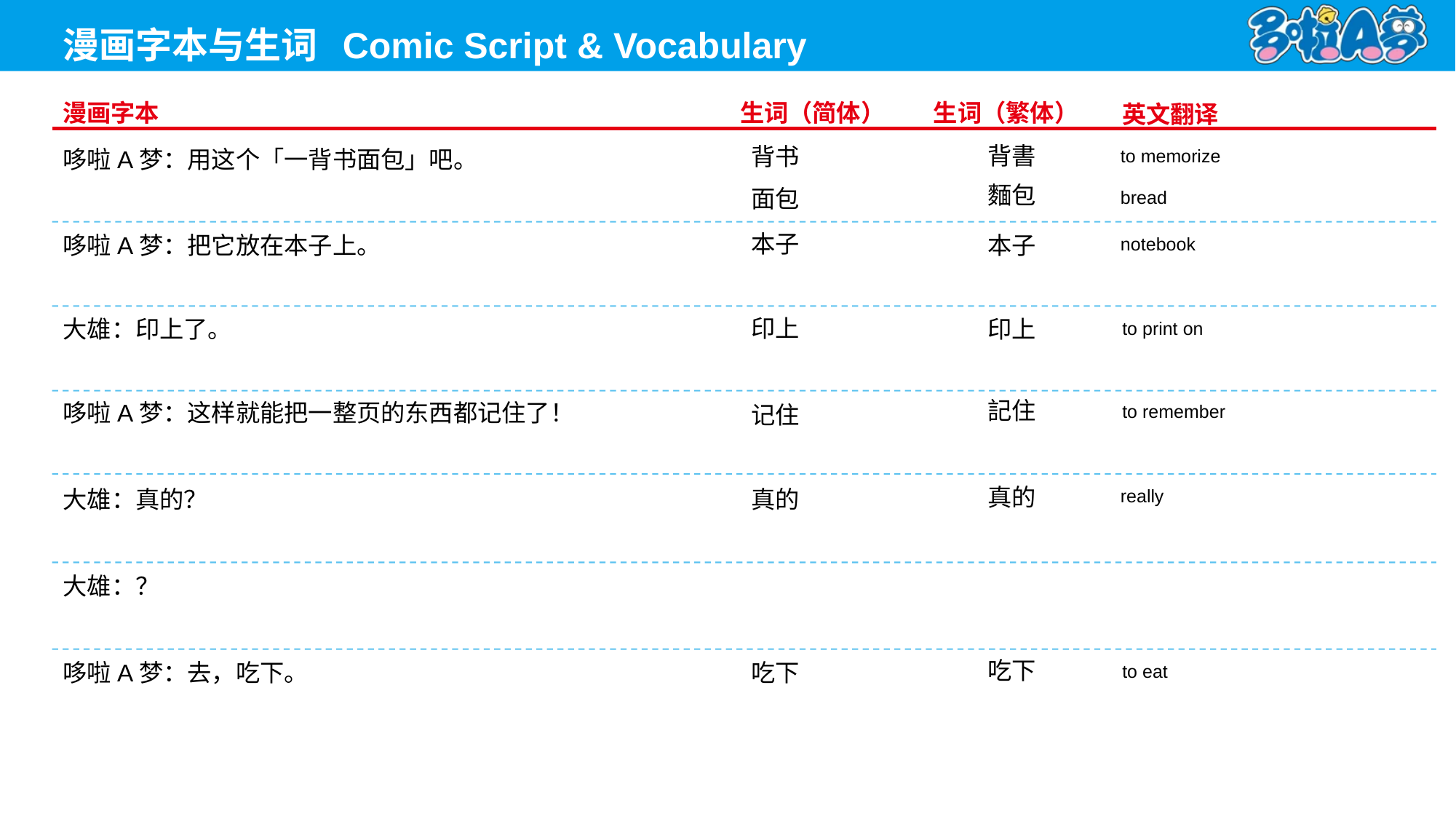

to memorize
背書
背书
哆啦A梦：用这个「一背书面包」吧。
麵包
bread
面包
notebook
本子
本子
哆啦A梦：把它放在本子上。

to print on
印上
印上
大雄：印上了。

記住
to remember
记住
哆啦A梦：这样就能把一整页的东西都记住了！

really
真的
真的
大雄：真的？

大雄：？

吃下
to eat
吃下
哆啦A梦：去，吃下。